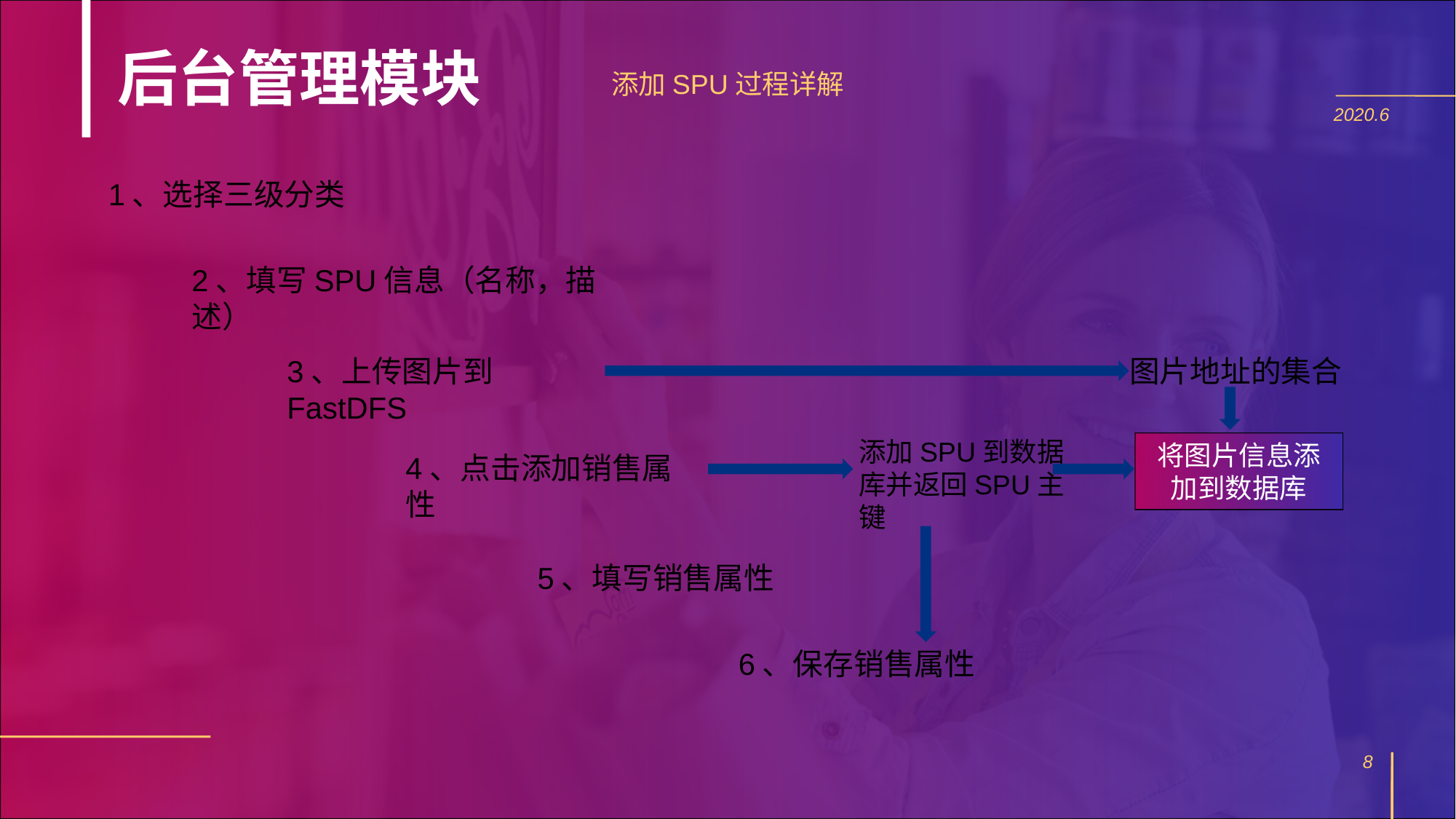

后台管理模块
添加SPU过程详解
2020.6
1、选择三级分类
2、填写SPU信息（名称，描述）
3、上传图片到FastDFS
图片地址的集合

添加SPU到数据库并返回SPU主键
将图片信息添加到数据库
4、点击添加销售属性

5、填写销售属性
6、保存销售属性
8